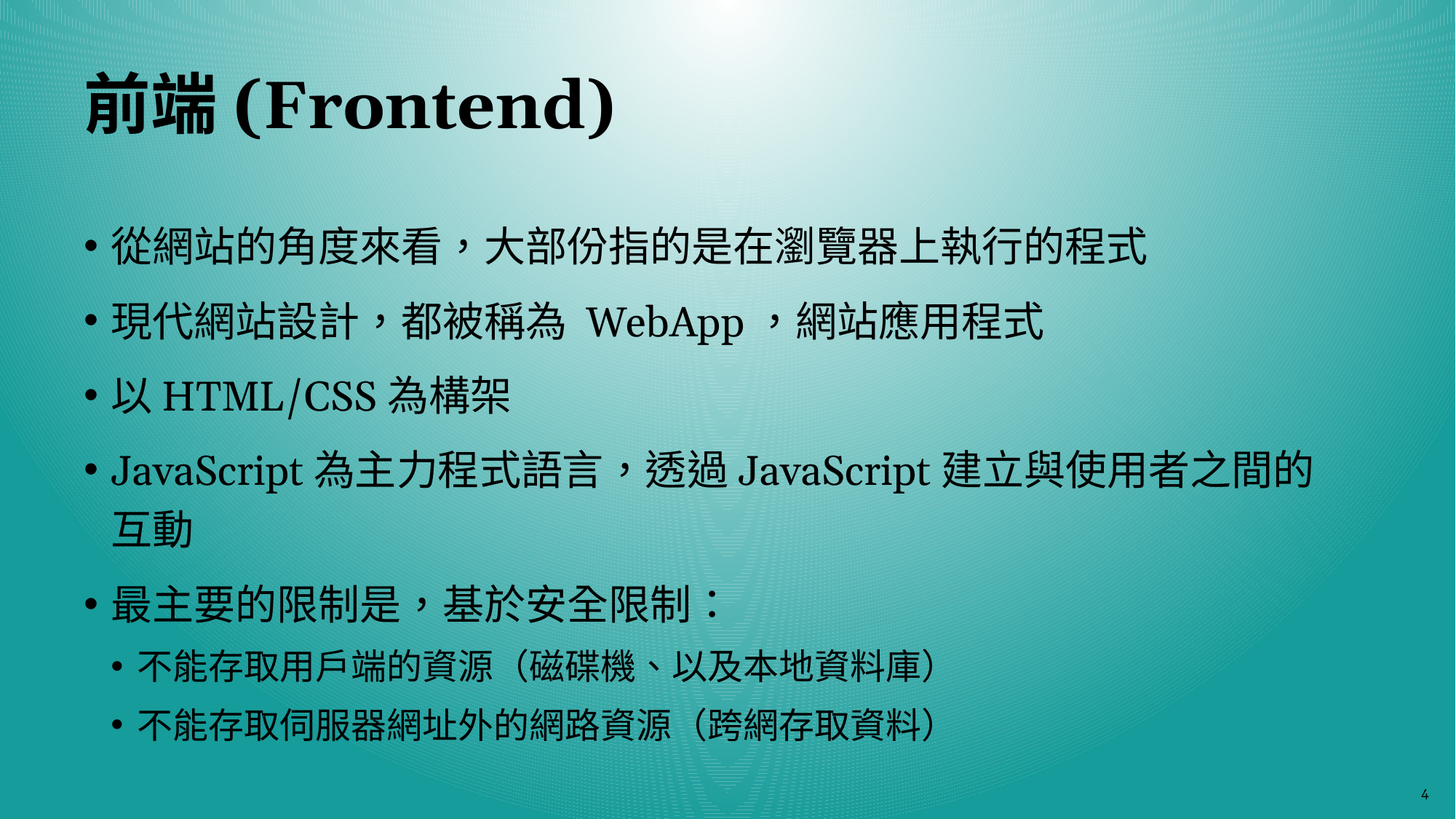

# 前端(Frontend)
從網站的角度來看，大部份指的是在瀏覽器上執行的程式
現代網站設計，都被稱為 WebApp，網站應用程式
以HTML/CSS為構架
JavaScript為主力程式語言，透過JavaScript建立與使用者之間的互動
最主要的限制是，基於安全限制：
不能存取用戶端的資源（磁碟機、以及本地資料庫）
不能存取伺服器網址外的網路資源（跨網存取資料）
4